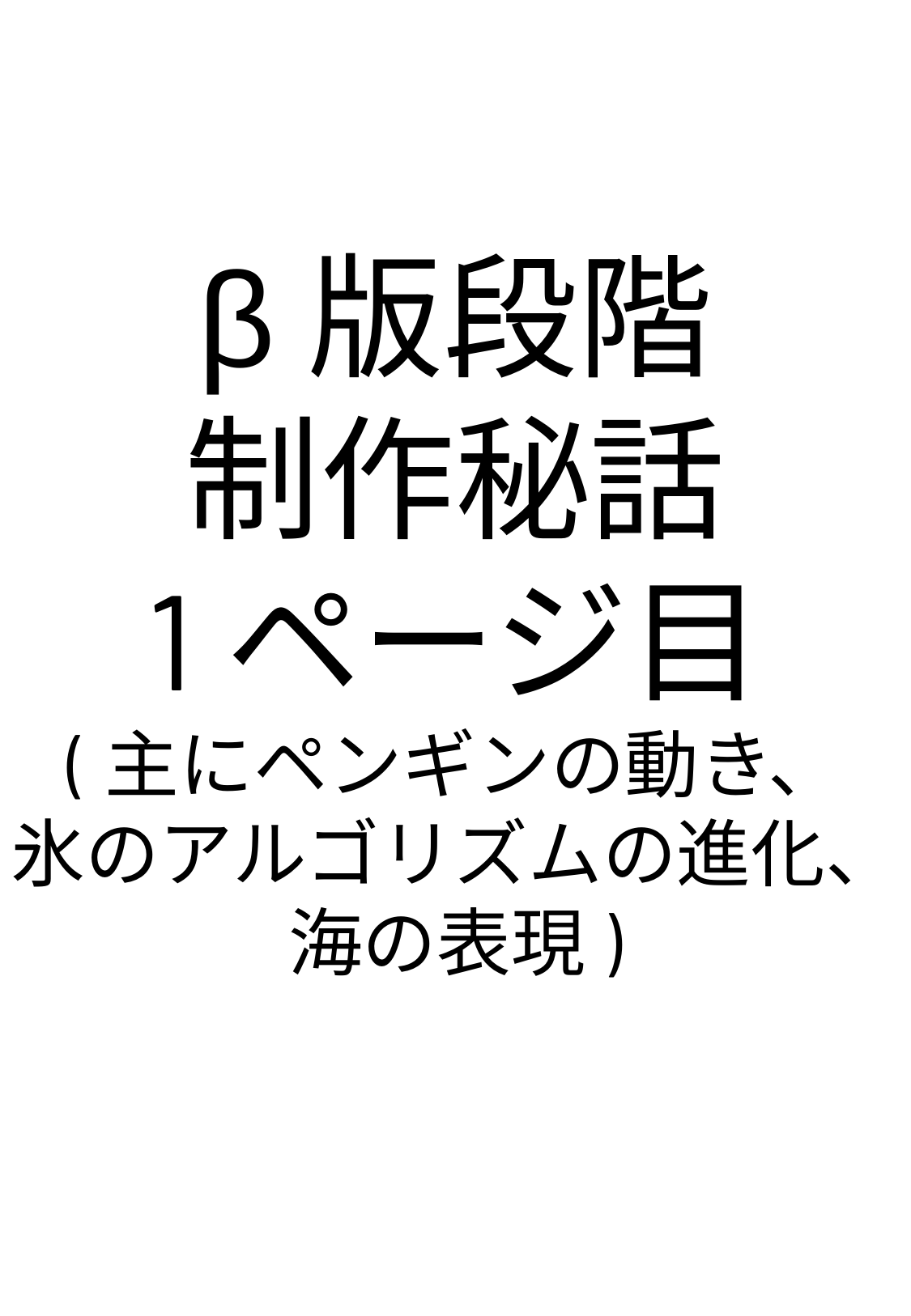

β版段階
制作秘話
1ページ目
(主にペンギンの動き、
氷のアルゴリズムの進化、
海の表現)